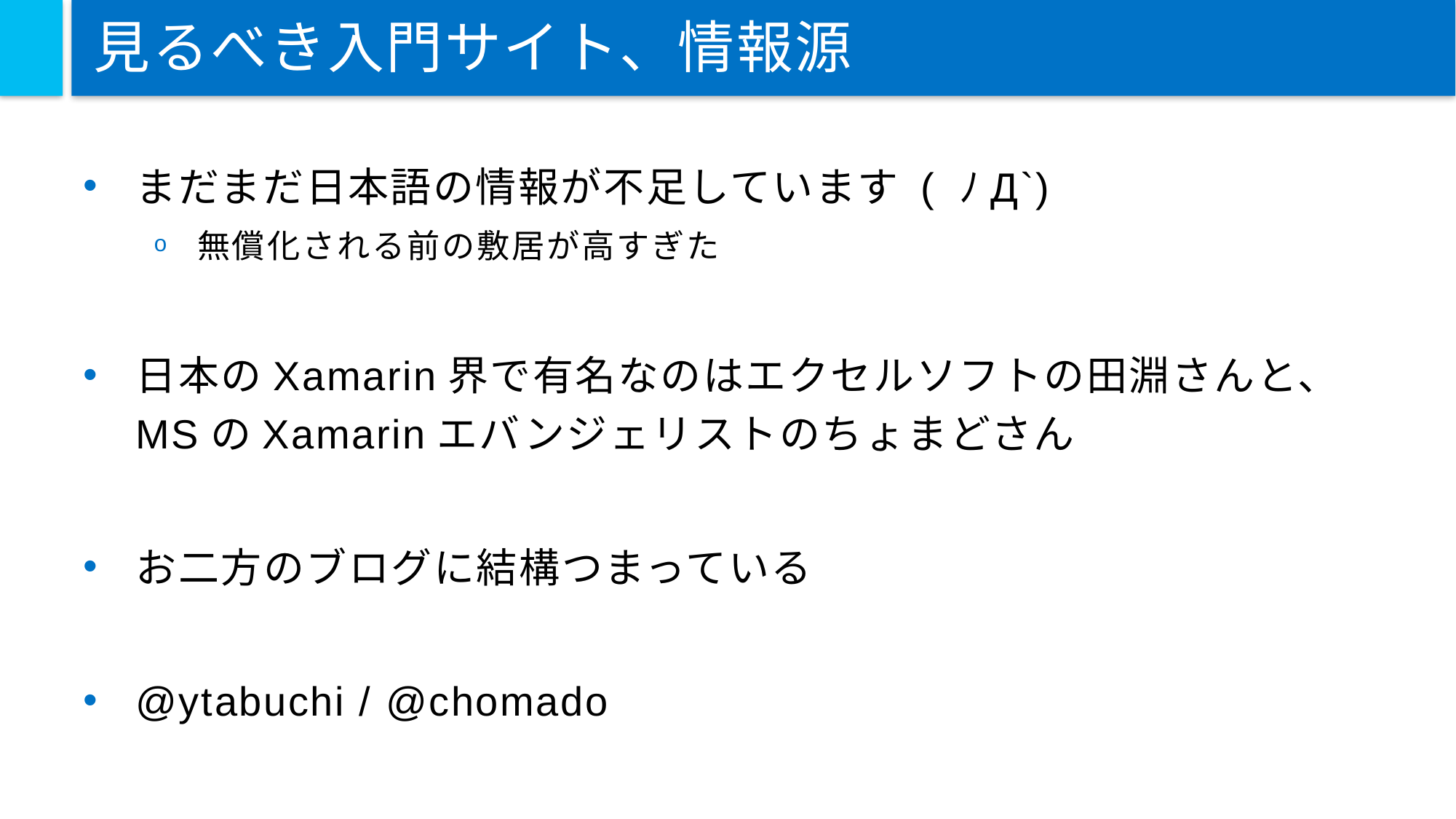

# 見るべき入門サイト、情報源
まだまだ日本語の情報が不足しています ( ﾉД`)
無償化される前の敷居が高すぎた

日本のXamarin界で有名なのはエクセルソフトの田淵さんと、MSのXamarinエバンジェリストのちょまどさん

お二方のブログに結構つまっている

@ytabuchi / @chomado